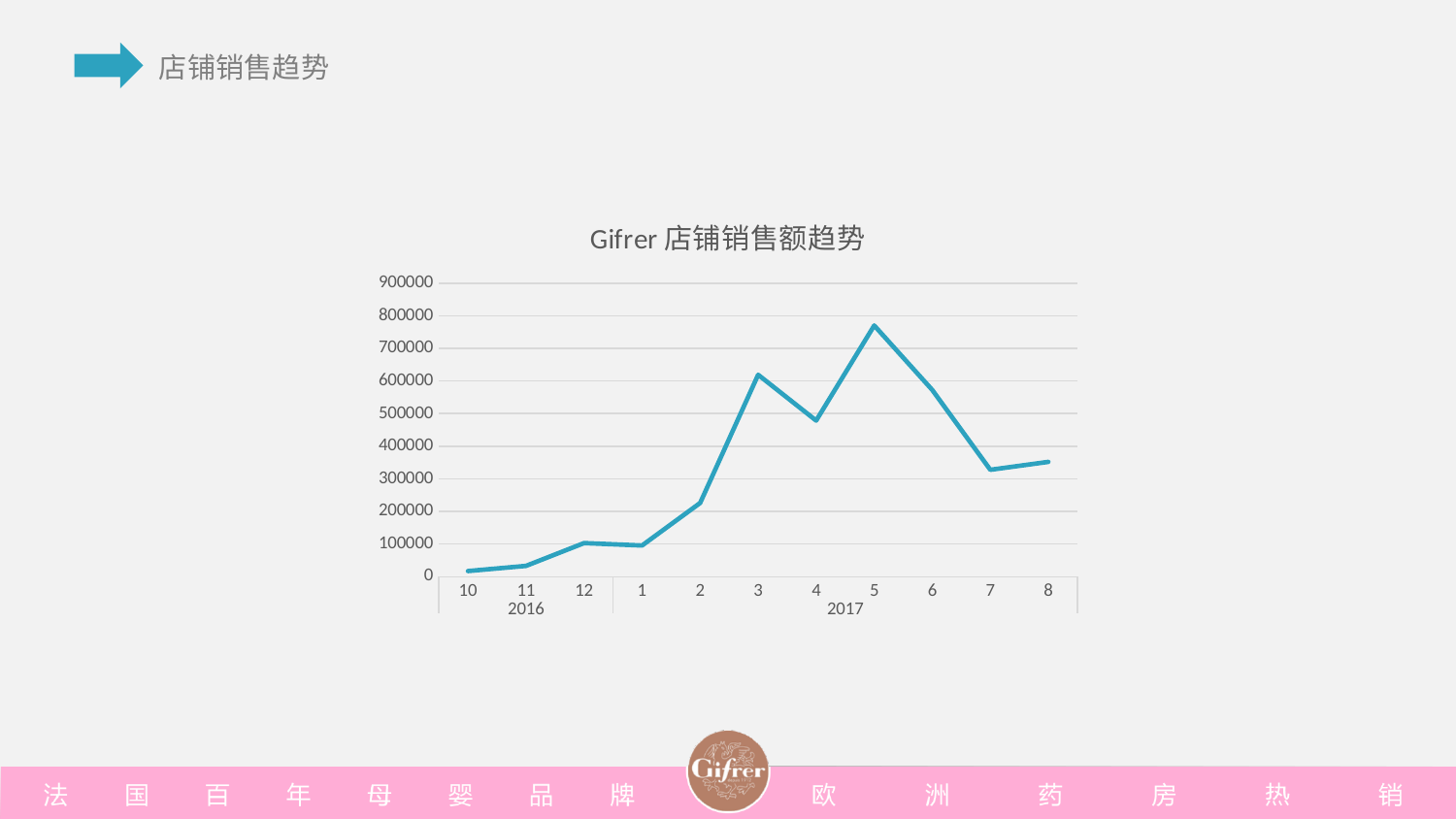

### Chart: Gifrer店铺销售额趋势

| Category | 汇总 |
|---|---|
| 10 | 17151.01 |
| 11 | 32886.28 |
| 12 | 102890.44 |
| 1 | 95490.0 |
| 2 | 225957.06 |
| 3 | 619193.65 |
| 4 | 478711.1 |
| 5 | 770407.19 |
| 6 | 572863.6 |
| 7 | 327661.7 |
| 8 | 351894.78 |

### Chart

| Category |
|---|